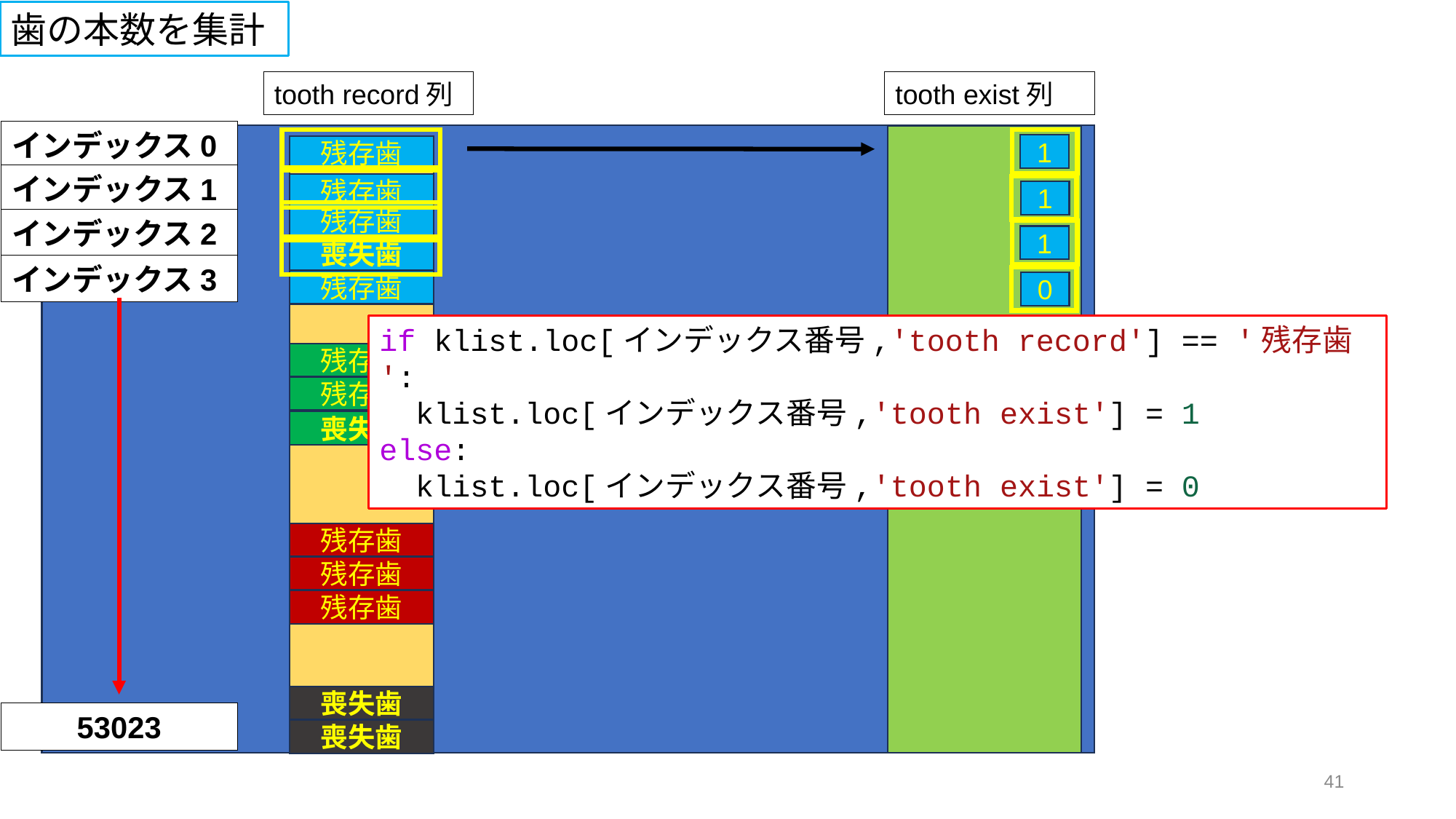

歯の本数を集計
tooth record列
tooth exist列
インデックス0

1

残存歯
インデックス1

残存歯

1

残存歯
インデックス2

1

喪失歯
インデックス3

残存歯
0
if klist.loc[インデックス番号,'tooth record'] == '残存歯':
  klist.loc[インデックス番号,'tooth exist'] = 1
else:
  klist.loc[インデックス番号,'tooth exist'] = 0
残存歯
残存歯
喪失歯
残存歯
残存歯
残存歯
喪失歯
53023
喪失歯
41